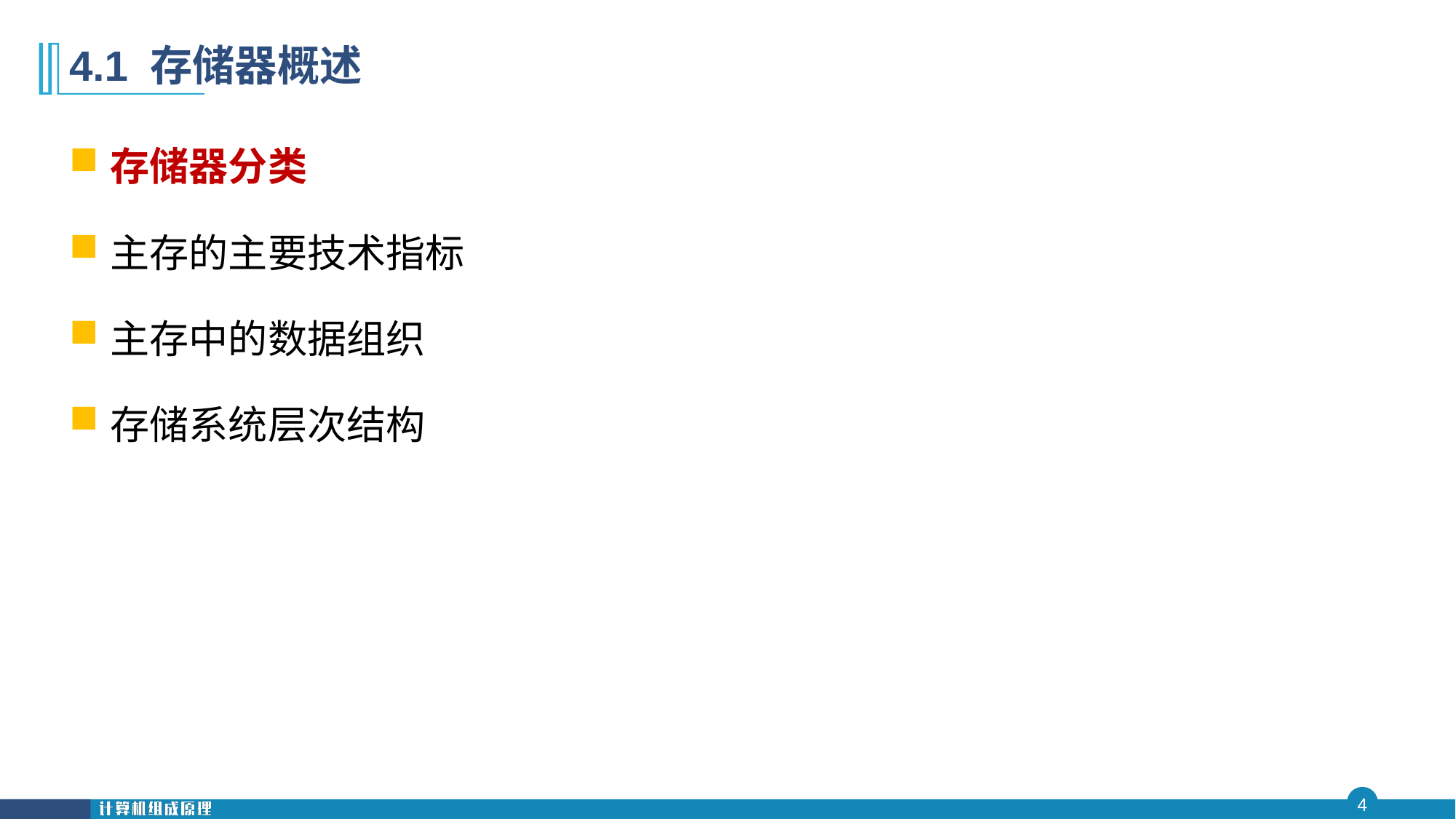

# 4.1 存储器概述
存储器分类
主存的主要技术指标
主存中的数据组织
存储系统层次结构